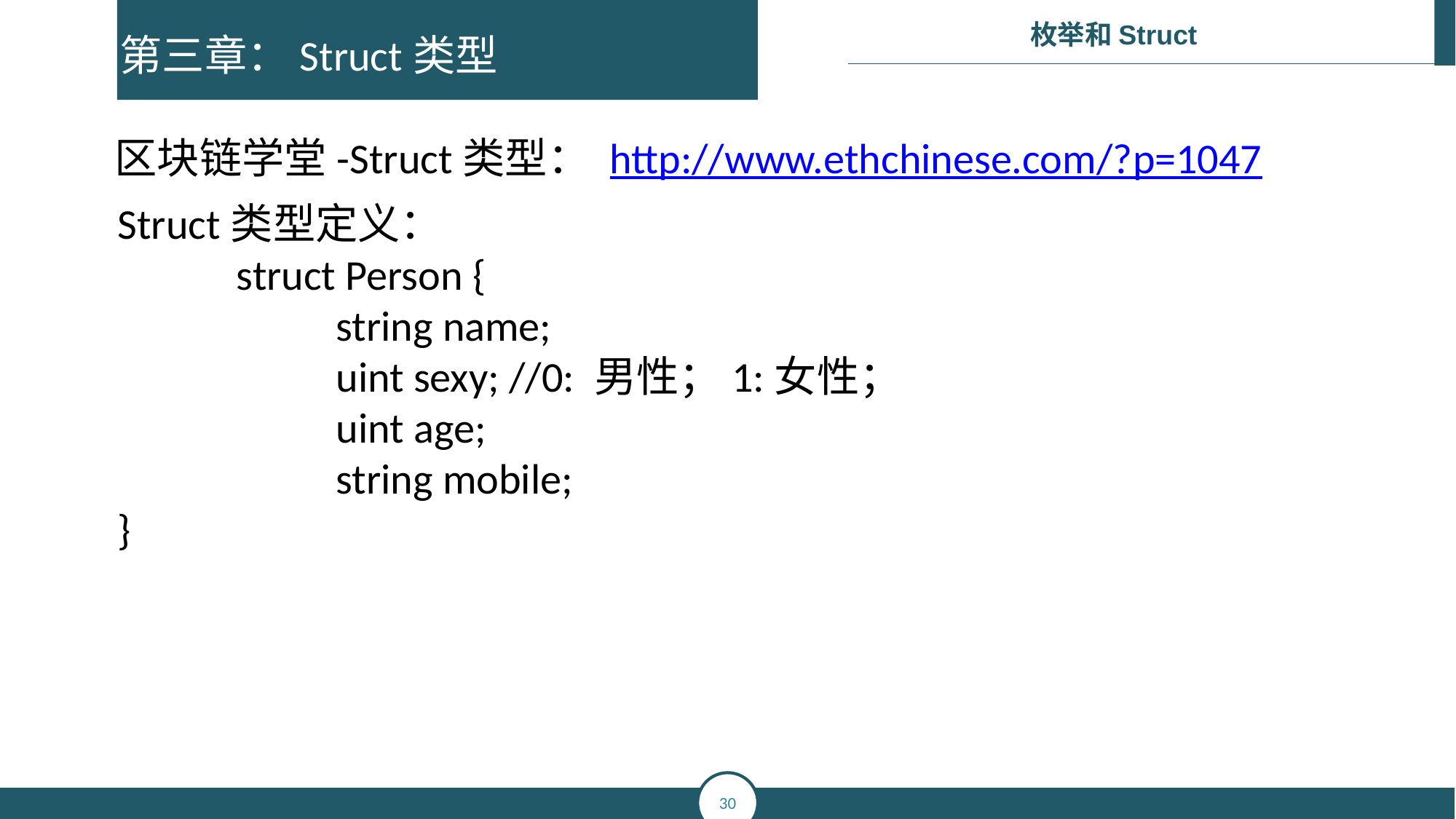

第三章：Struct类型
区块链学堂-Struct类型： http://www.ethchinese.com/?p=1047

Struct类型定义：
	 struct Person {
		string name;
		uint sexy; //0: 男性；1:女性；
		uint age;
		string mobile;
}